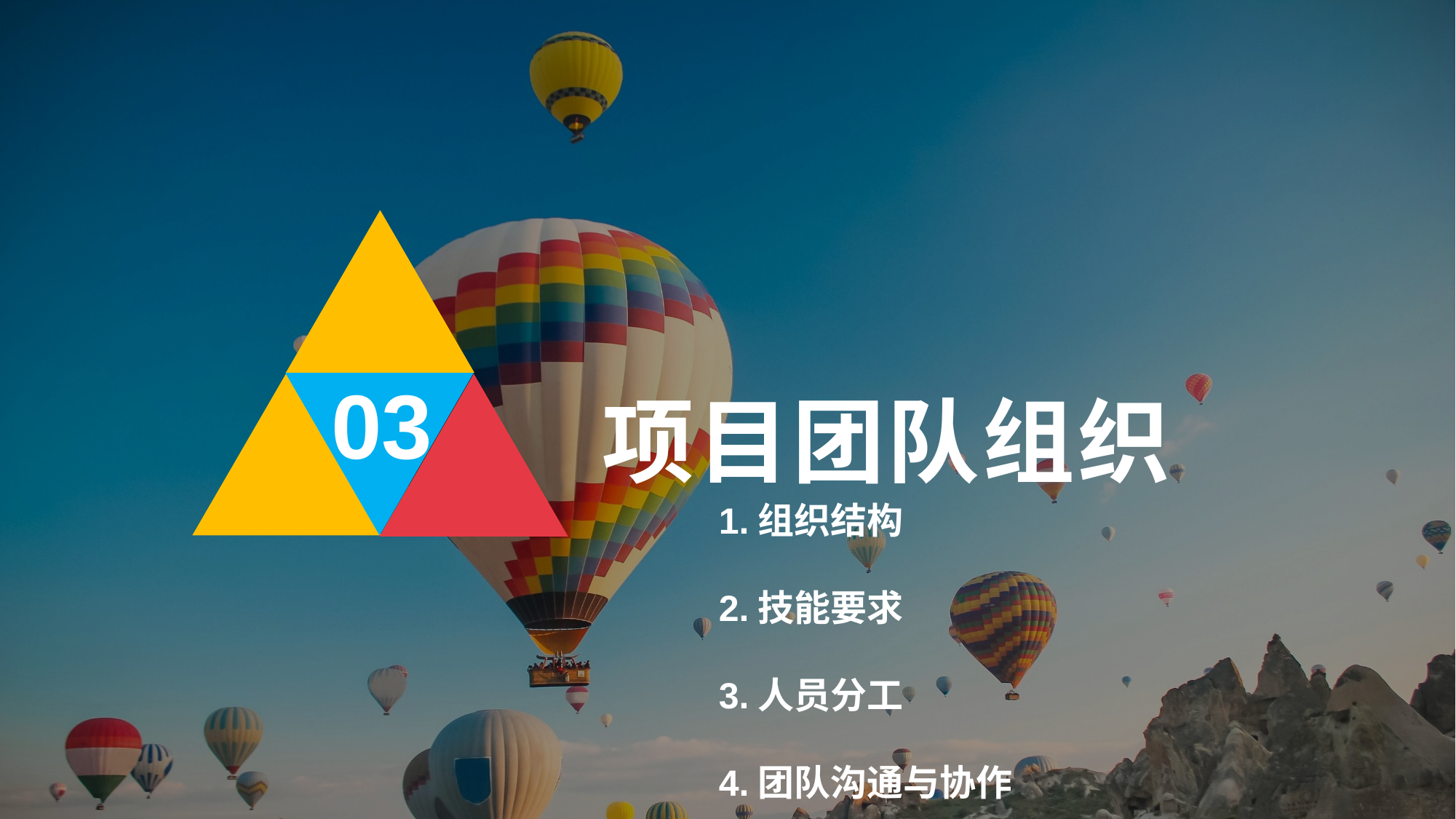

# 项目团队组织
03
1.组织结构

2.技能要求

3.人员分工

4.团队沟通与协作